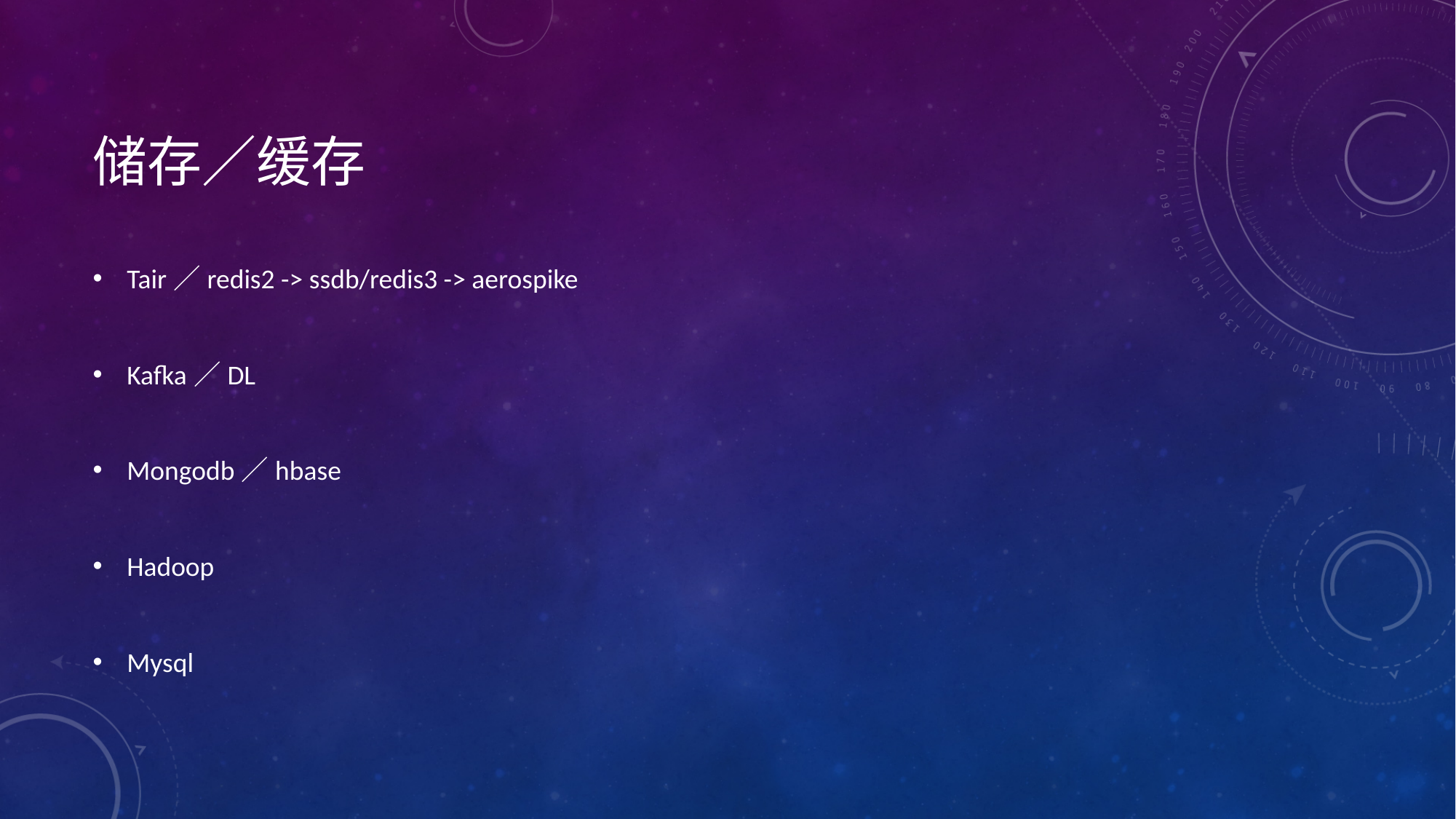

# 储存／缓存
Tair／redis2 -> ssdb/redis3 -> aerospike

Kafka／DL

Mongodb／hbase

Hadoop

Mysql